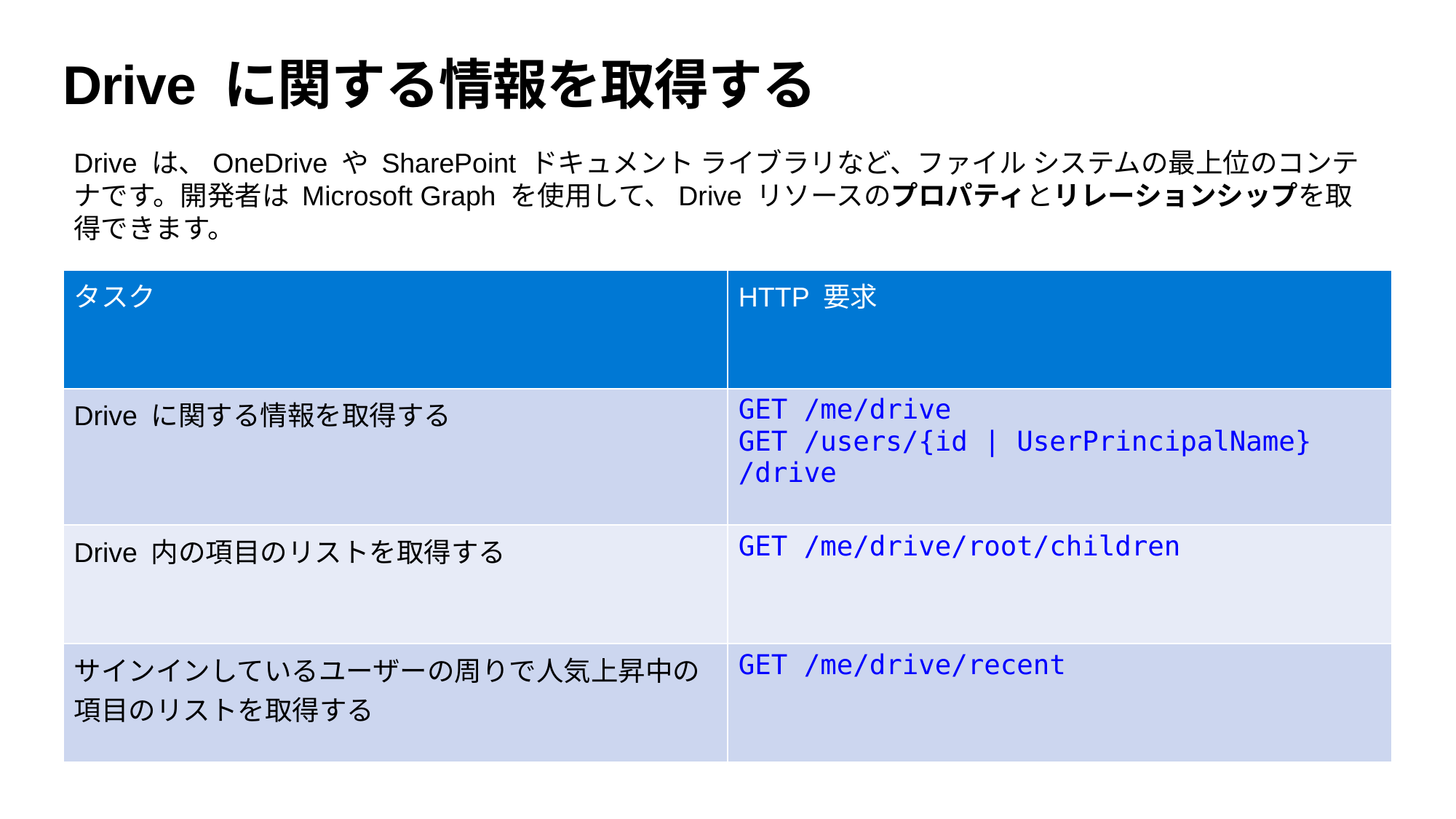

# Drive に関する情報を取得する
Drive は、OneDrive や SharePoint ドキュメント ライブラリなど、ファイル システムの最上位のコンテナです。開発者は Microsoft Graph を使用して、Drive リソースのプロパティとリレーションシップを取得できます。
| タスク | HTTP 要求 |
| --- | --- |
| Drive に関する情報を取得する | GET /me/drive GET /users/{id | UserPrincipalName} /drive |
| Drive 内の項目のリストを取得する | GET /me/drive/root/children |
| サインインしているユーザーの周りで人気上昇中の項目のリストを取得する | GET /me/drive/recent |